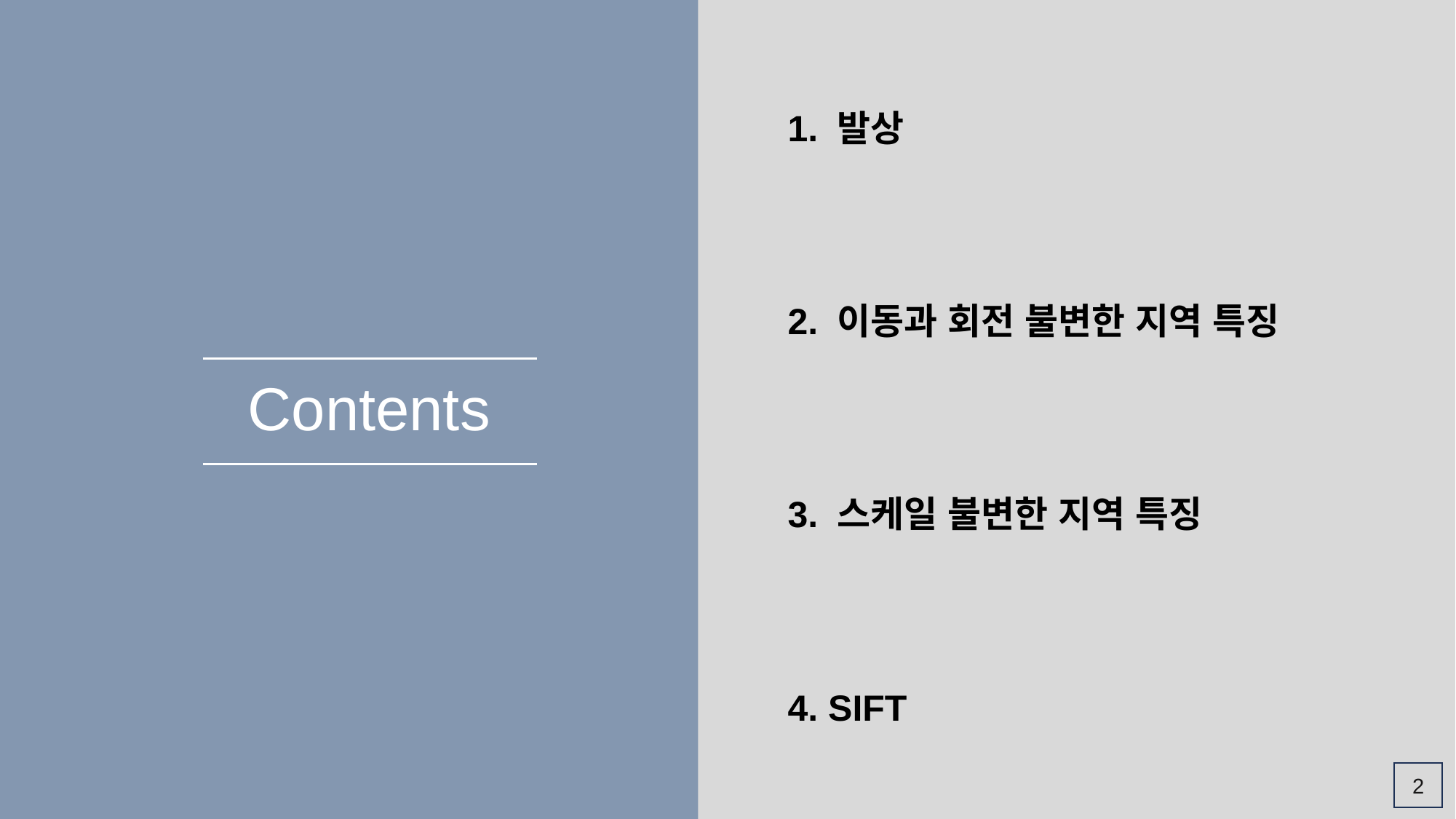

1. 발상
2. 이동과 회전 불변한 지역 특징
Contents
3. 스케일 불변한 지역 특징
4. SIFT
2